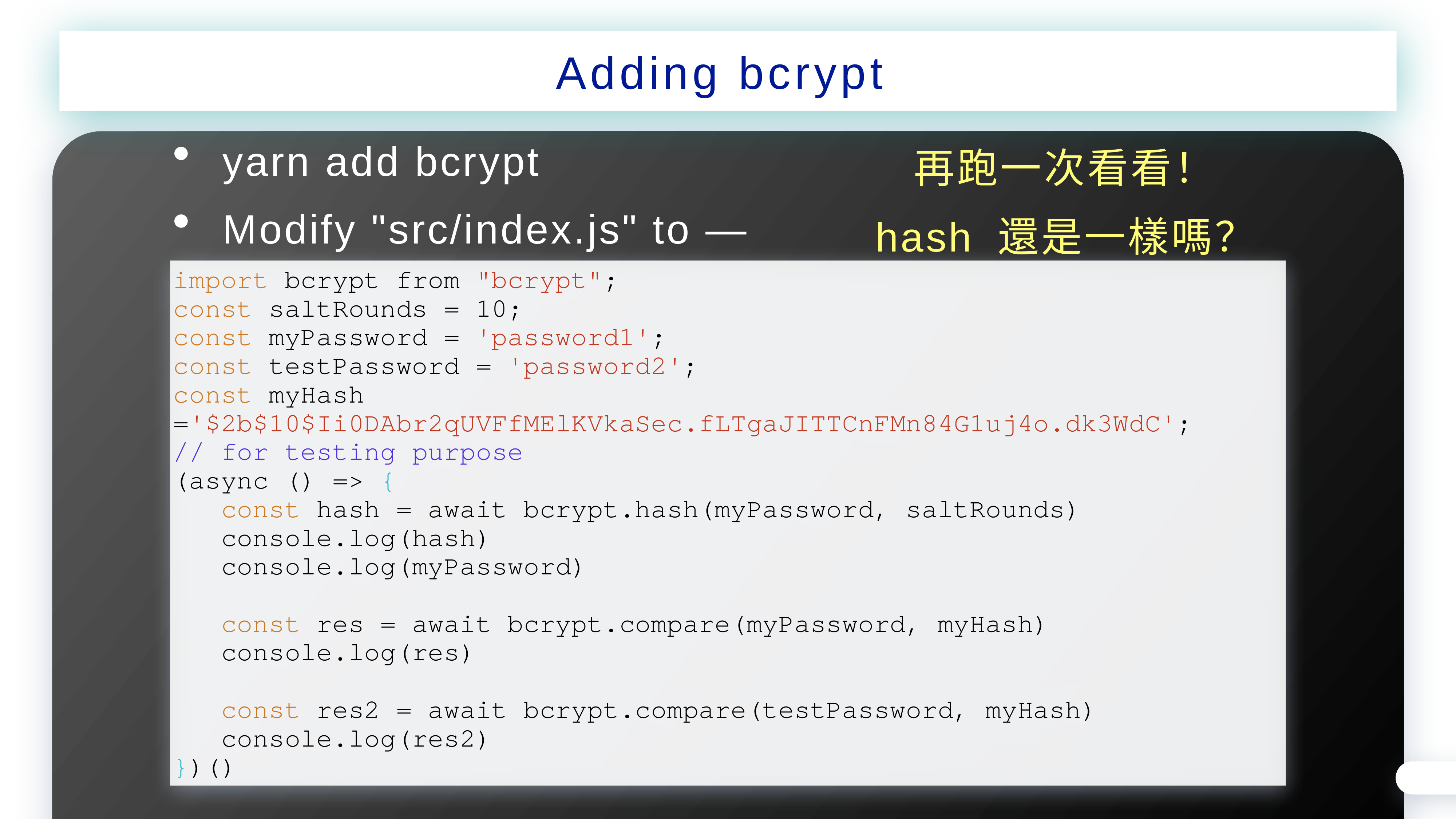

Adding bcrypt
yarn add bcrypt
Modify "src/index.js" to —
再跑一次看看！
hash 還是一樣嗎？
import bcrypt from "bcrypt";
const saltRounds = 10;
const myPassword = 'password1';
const testPassword = 'password2';
const myHash ='$2b$10$Ii0DAbr2qUVFfMElKVkaSec.fLTgaJITTCnFMn84G1uj4o.dk3WdC';
// for testing purpose
(async () => {
   const hash = await bcrypt.hash(myPassword, saltRounds)
   console.log(hash)
   console.log(myPassword)

   const res = await bcrypt.compare(myPassword, myHash)
   console.log(res)

   const res2 = await bcrypt.compare(testPassword, myHash)
   console.log(res2)
})()
45